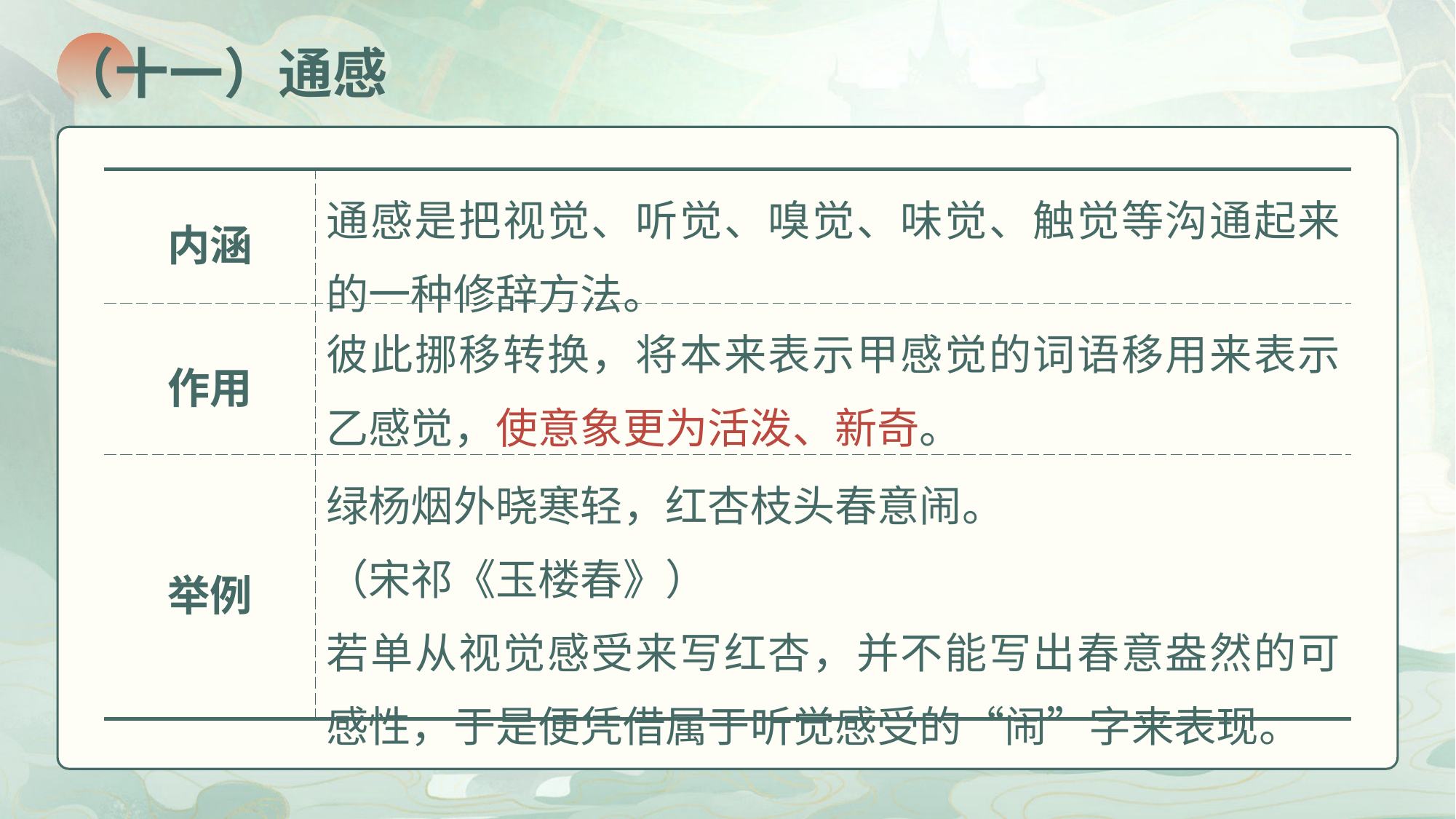

（十一）通感

| 内涵 | 通感是把视觉、听觉、嗅觉、味觉、触觉等沟通起来的一种修辞方法。 |
| --- | --- |
| 作用 | 彼此挪移转换，将本来表示甲感觉的词语移用来表示乙感觉，使意象更为活泼、新奇。 |
| 举例 | 绿杨烟外晓寒轻，红杏枝头春意闹。 （宋祁《玉楼春》） 若单从视觉感受来写红杏，并不能写出春意盎然的可感性，于是便凭借属于听觉感受的“闹”字来表现。 |